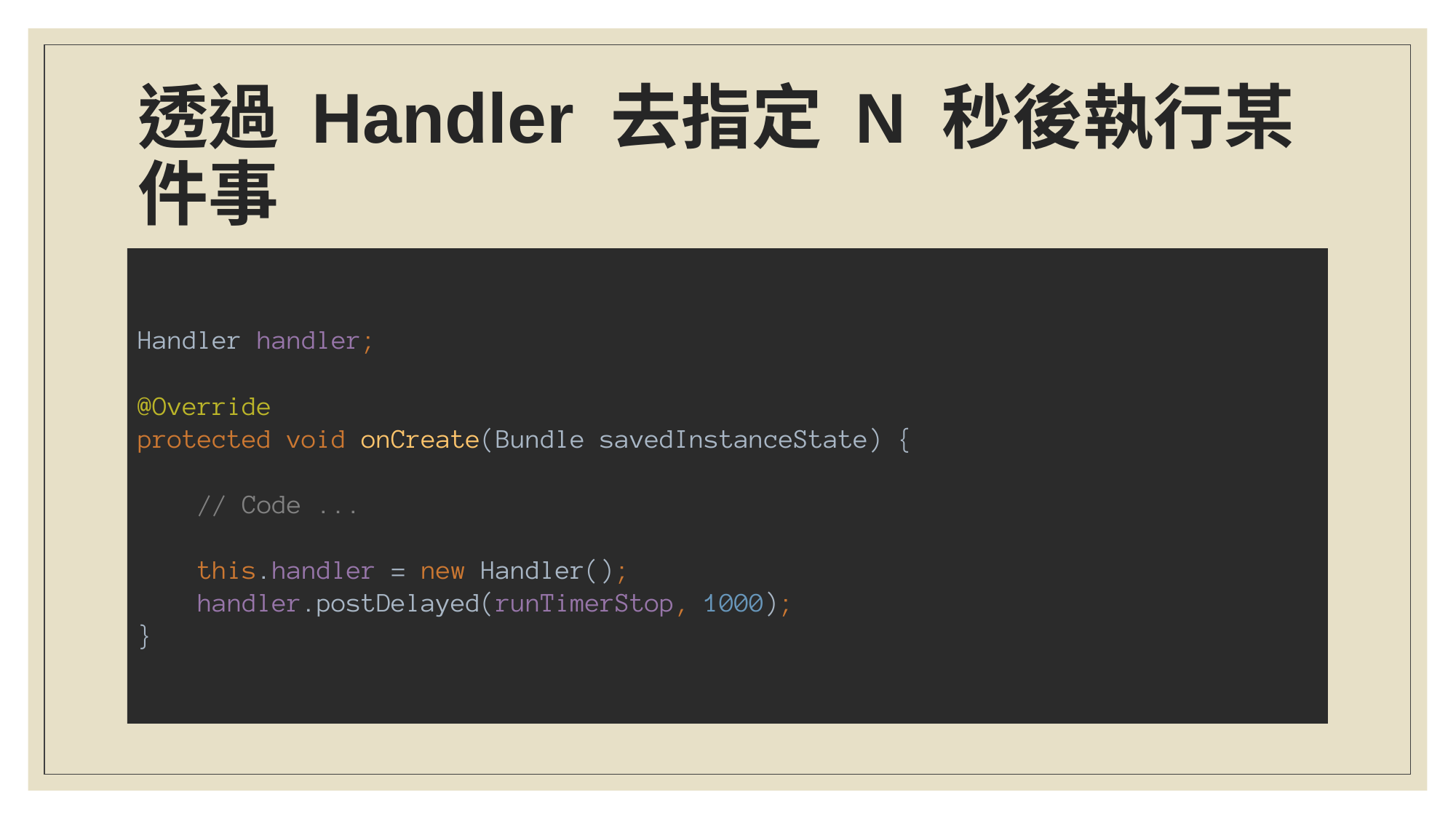

# 透過 Handler 去指定 N 秒後執行某件事
Handler handler;
@Override
protected void onCreate(Bundle savedInstanceState) {
    // Code ...
    this.handler = new Handler();
    handler.postDelayed(runTimerStop, 1000);
}